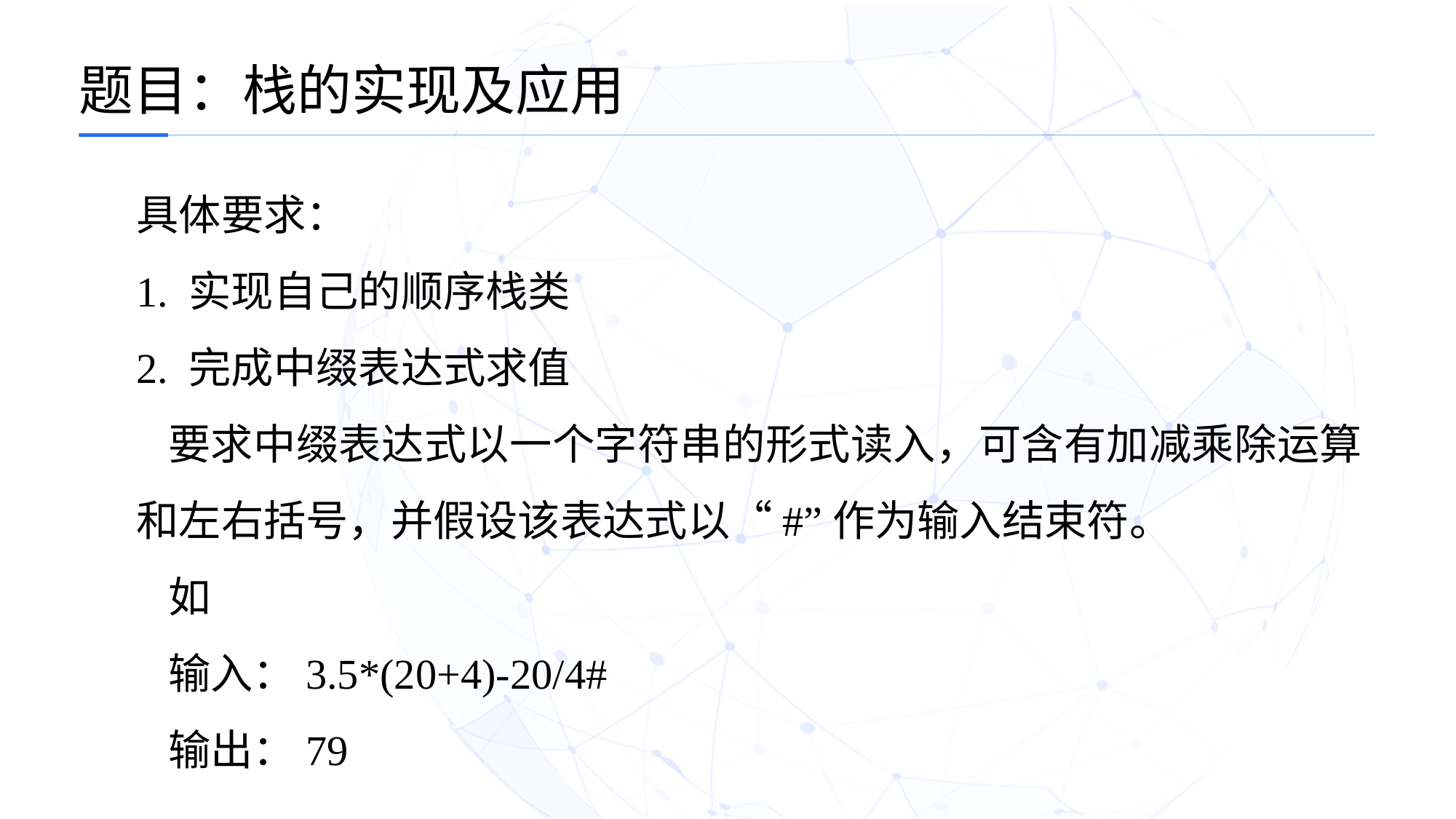

题目：栈的实现及应用
具体要求：
1. 实现自己的顺序栈类
2. 完成中缀表达式求值
要求中缀表达式以一个字符串的形式读入，可含有加减乘除运算和左右括号，并假设该表达式以“#”作为输入结束符。
如
输入：3.5*(20+4)-20/4#
输出：79